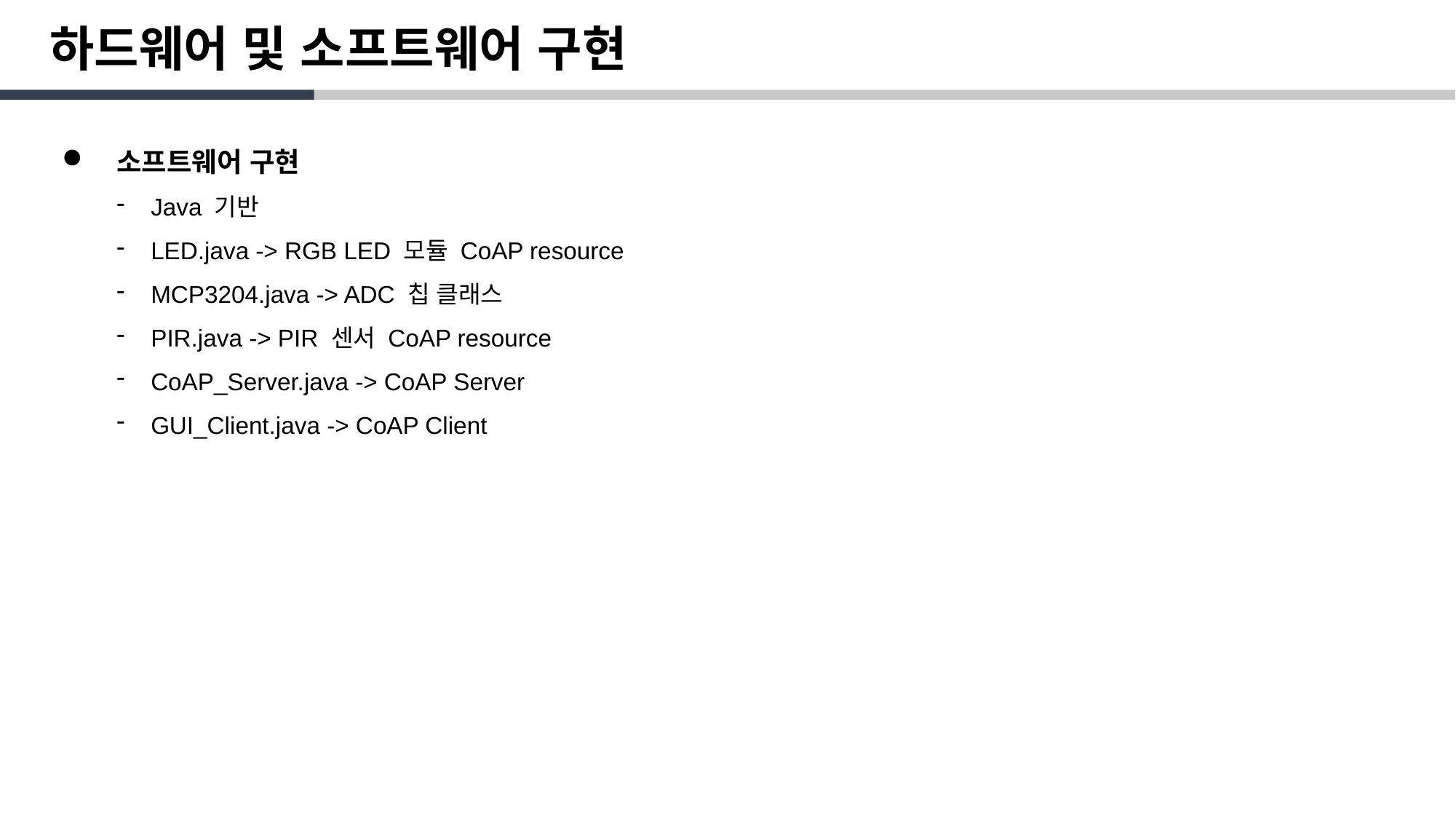

하드웨어 및 소프트웨어 구현

소프트웨어 구현
Java 기반
LED.java -> RGB LED 모듈 CoAP resource
MCP3204.java -> ADC 칩 클래스
PIR.java -> PIR 센서 CoAP resource
CoAP_Server.java -> CoAP Server
GUI_Client.java -> CoAP Client